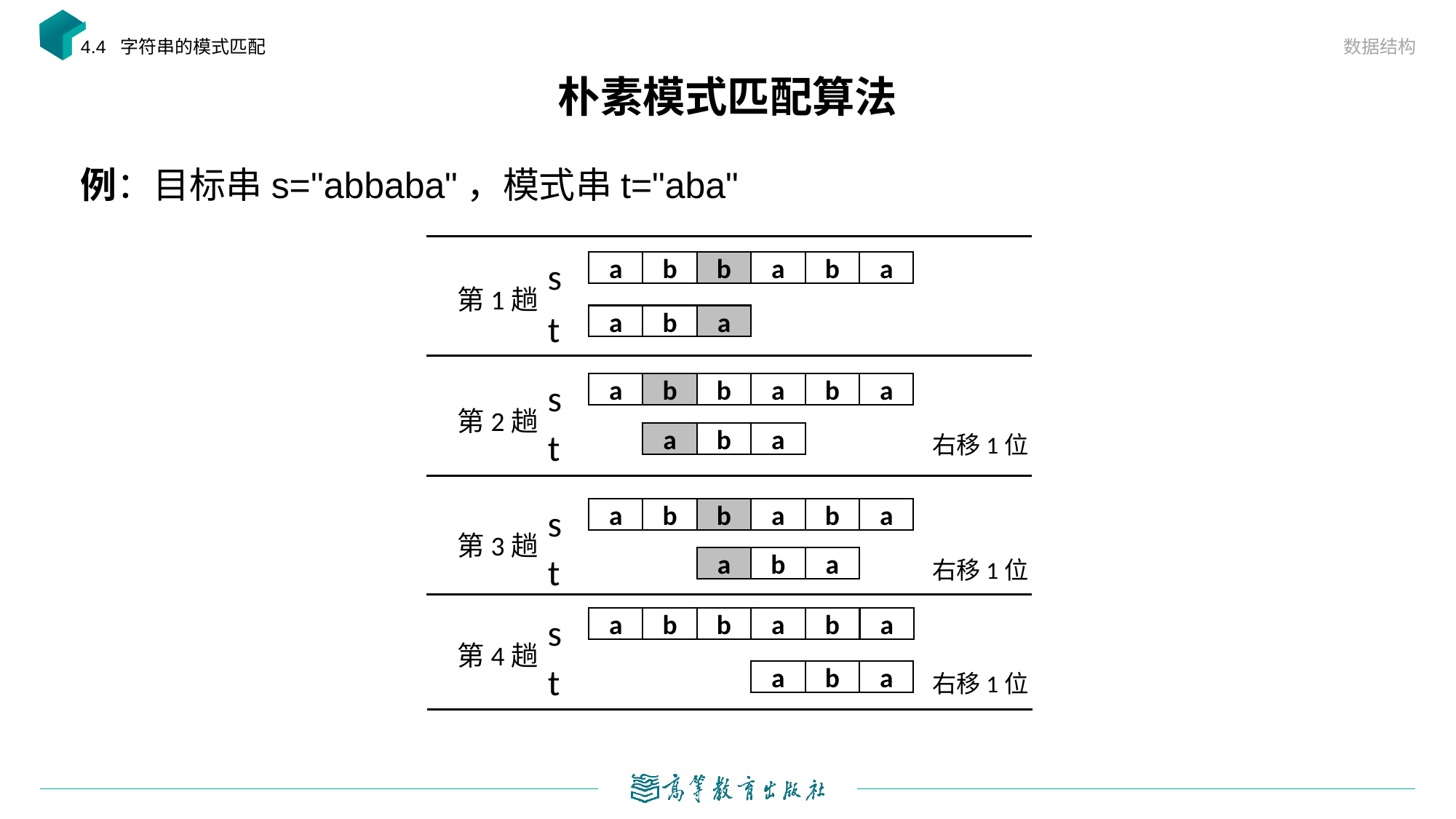

数据结构
4.4  字符串的模式匹配
# 朴素模式匹配算法
例：目标串s="abbaba"，模式串t="aba"
s
a
a
b
b
a
b
第1趟
t
a
b
a
s
a
a
b
b
a
b
第2趟
t
a
b
a
右移1位
s
a
a
b
b
a
b
第3趟
t
a
b
a
右移1位
s
a
a
b
b
a
b
第4趟
t
a
b
a
右移1位